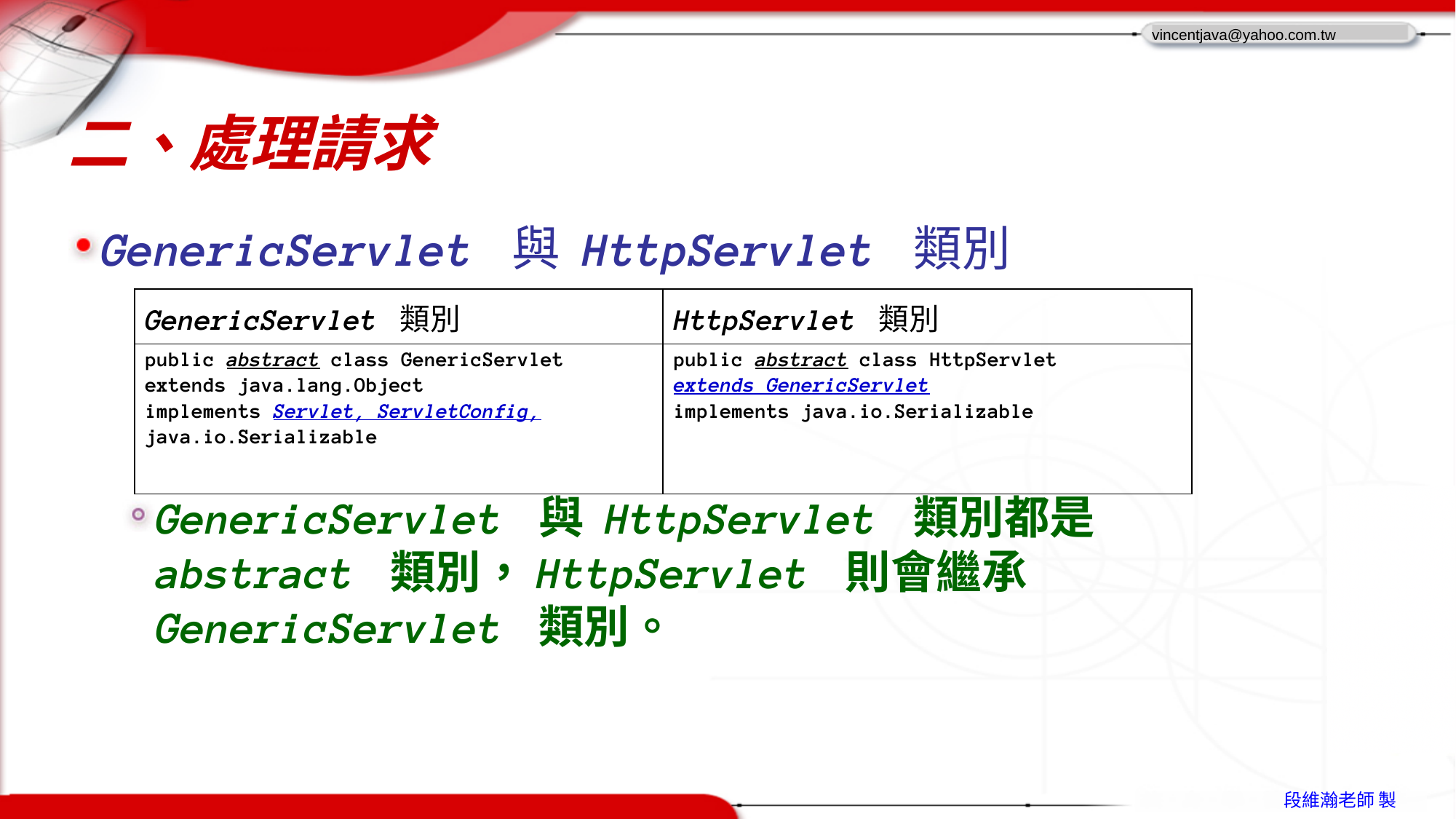

# 二、處理請求
GenericServlet 與 HttpServlet 類別

GenericServlet 與 HttpServlet 類別都是 abstract 類別，HttpServlet 則會繼承 GenericServlet 類別。
| GenericServlet 類別 | HttpServlet 類別 |
| --- | --- |
| public abstract class GenericServlet extends java.lang.Object implements Servlet, ServletConfig, java.io.Serializable | public abstract class HttpServlet extends GenericServlet implements java.io.Serializable |